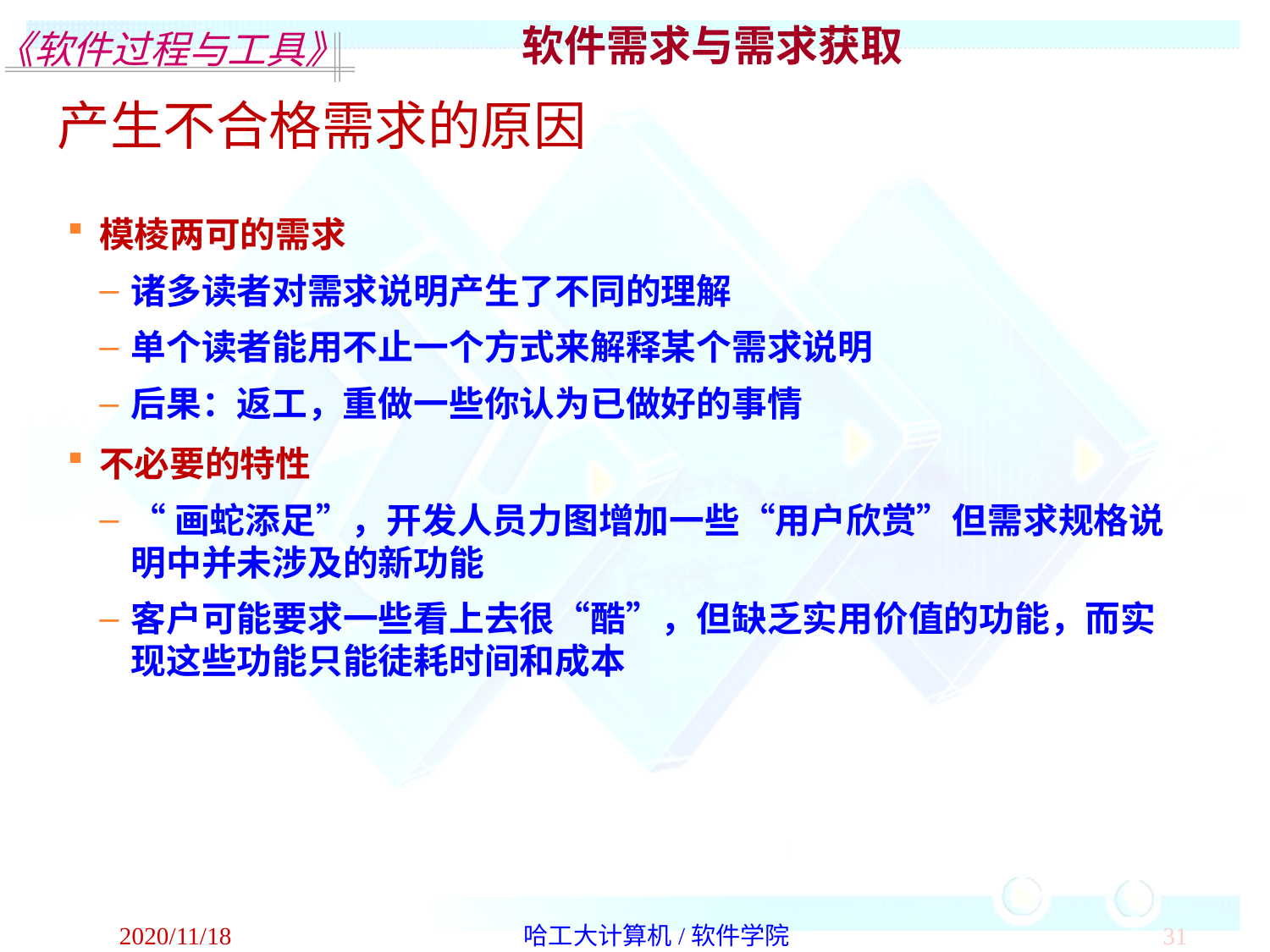

软件需求与需求获取
产生不合格需求的原因
模棱两可的需求
诸多读者对需求说明产生了不同的理解
单个读者能用不止一个方式来解释某个需求说明
后果：返工，重做一些你认为已做好的事情
不必要的特性
“画蛇添足”，开发人员力图增加一些“用户欣赏”但需求规格说明中并未涉及的新功能
客户可能要求一些看上去很“酷”，但缺乏实用价值的功能，而实现这些功能只能徒耗时间和成本